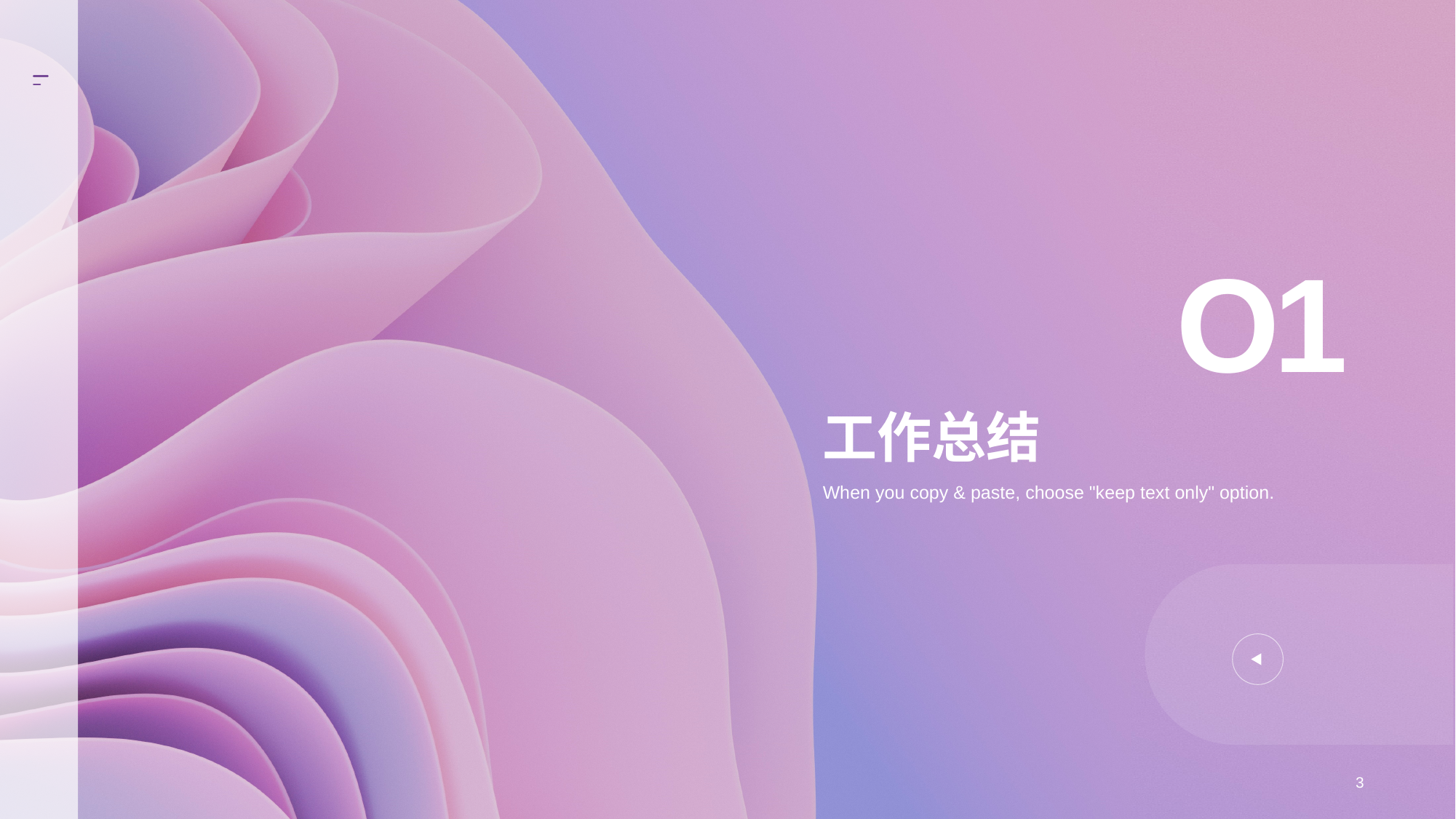

O1
# 工作总结
When you copy & paste, choose "keep text only" option.
3